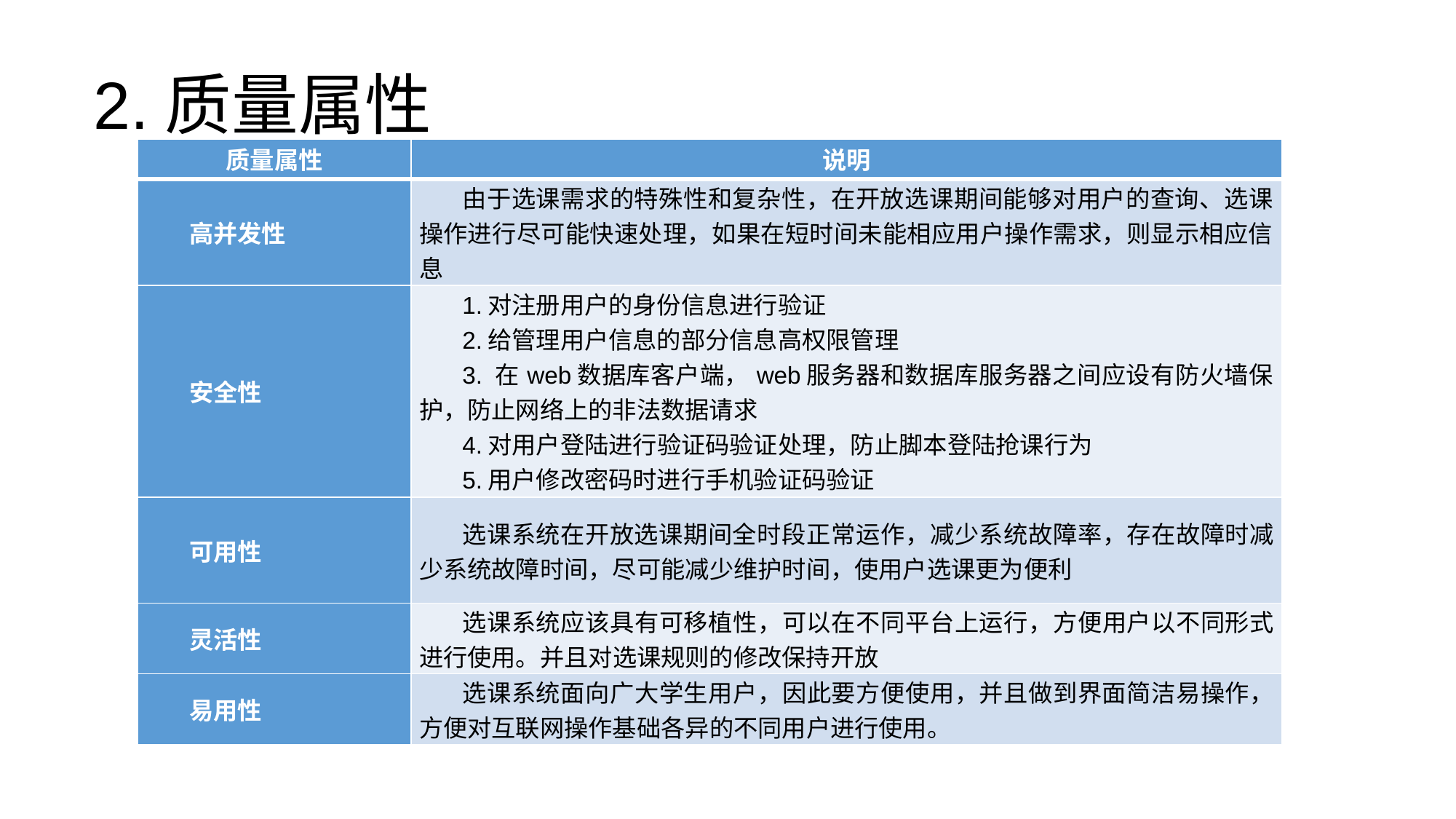

# 2.质量属性
| 质量属性 | 说明 |
| --- | --- |
| 高并发性 | 由于选课需求的特殊性和复杂性，在开放选课期间能够对用户的查询、选课操作进行尽可能快速处理，如果在短时间未能相应用户操作需求，则显示相应信息 |
| 安全性 | 1.对注册用户的身份信息进行验证 2.给管理用户信息的部分信息高权限管理 3. 在web数据库客户端，web服务器和数据库服务器之间应设有防火墙保护，防止网络上的非法数据请求 4.对用户登陆进行验证码验证处理，防止脚本登陆抢课行为 5.用户修改密码时进行手机验证码验证 |
| 可用性 | 选课系统在开放选课期间全时段正常运作，减少系统故障率，存在故障时减少系统故障时间，尽可能减少维护时间，使用户选课更为便利 |
| 灵活性 | 选课系统应该具有可移植性，可以在不同平台上运行，方便用户以不同形式进行使用。并且对选课规则的修改保持开放 |
| 易用性 | 选课系统面向广大学生用户，因此要方便使用，并且做到界面简洁易操作，方便对互联网操作基础各异的不同用户进行使用。 |